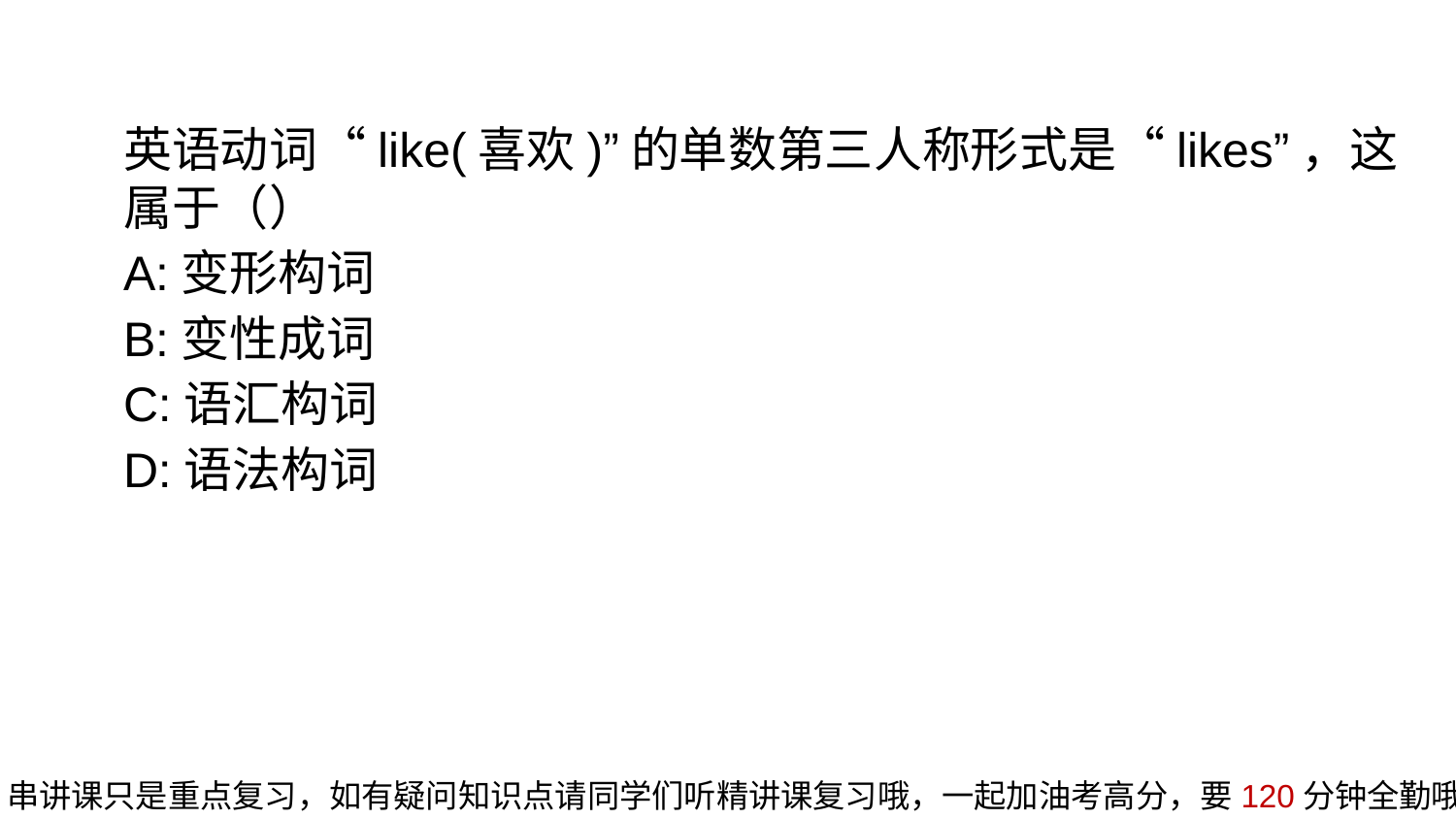

英语动词“like(喜欢)”的单数第三人称形式是“likes”，这属于（）
A:变形构词
B:变性成词
C:语汇构词
D:语法构词